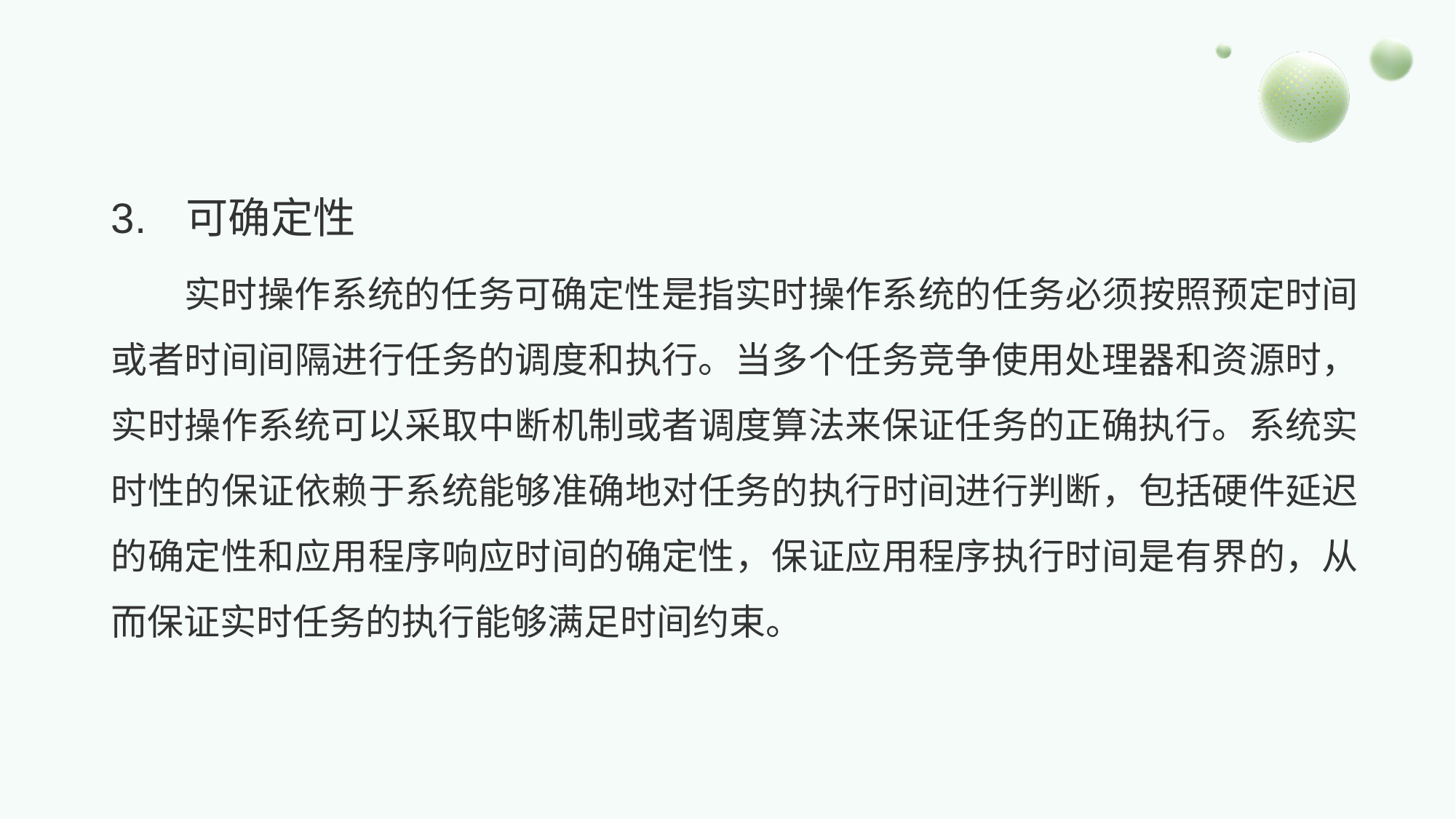

3.	  可确定性
实时操作系统的任务可确定性是指实时操作系统的任务必须按照预定时间或者时间间隔进行任务的调度和执行。当多个任务竞争使用处理器和资源时，实时操作系统可以采取中断机制或者调度算法来保证任务的正确执行。系统实时性的保证依赖于系统能够准确地对任务的执行时间进行判断，包括硬件延迟的确定性和应用程序响应时间的确定性，保证应用程序执行时间是有界的，从而保证实时任务的执行能够满足时间约束。